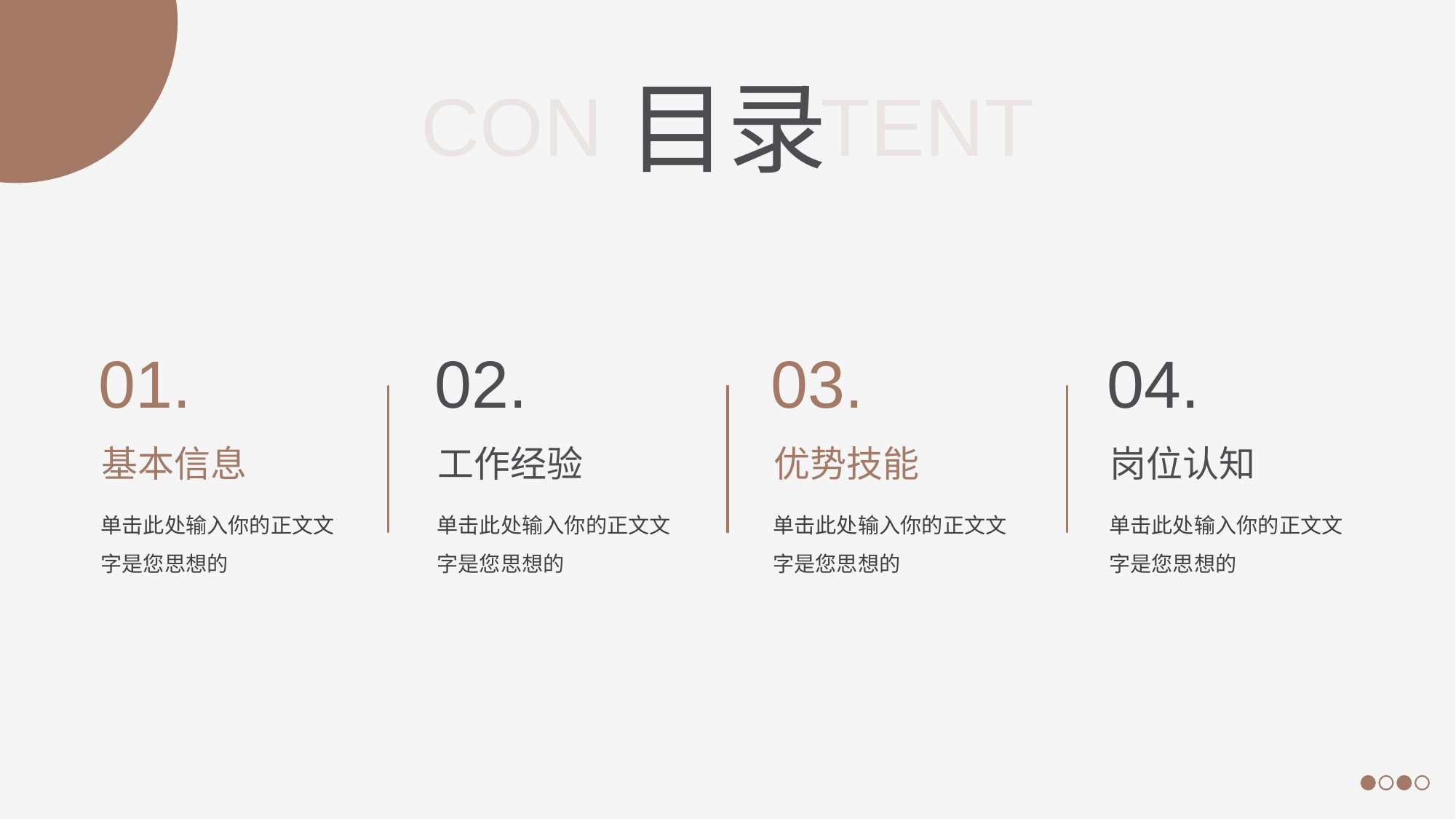

CON        TENT
目录
01.
基本信息
单击此处输入你的正文文字是您思想的
02.
工作经验
单击此处输入你的正文文字是您思想的
03.
优势技能
单击此处输入你的正文文字是您思想的
04.
岗位认知
单击此处输入你的正文文字是您思想的